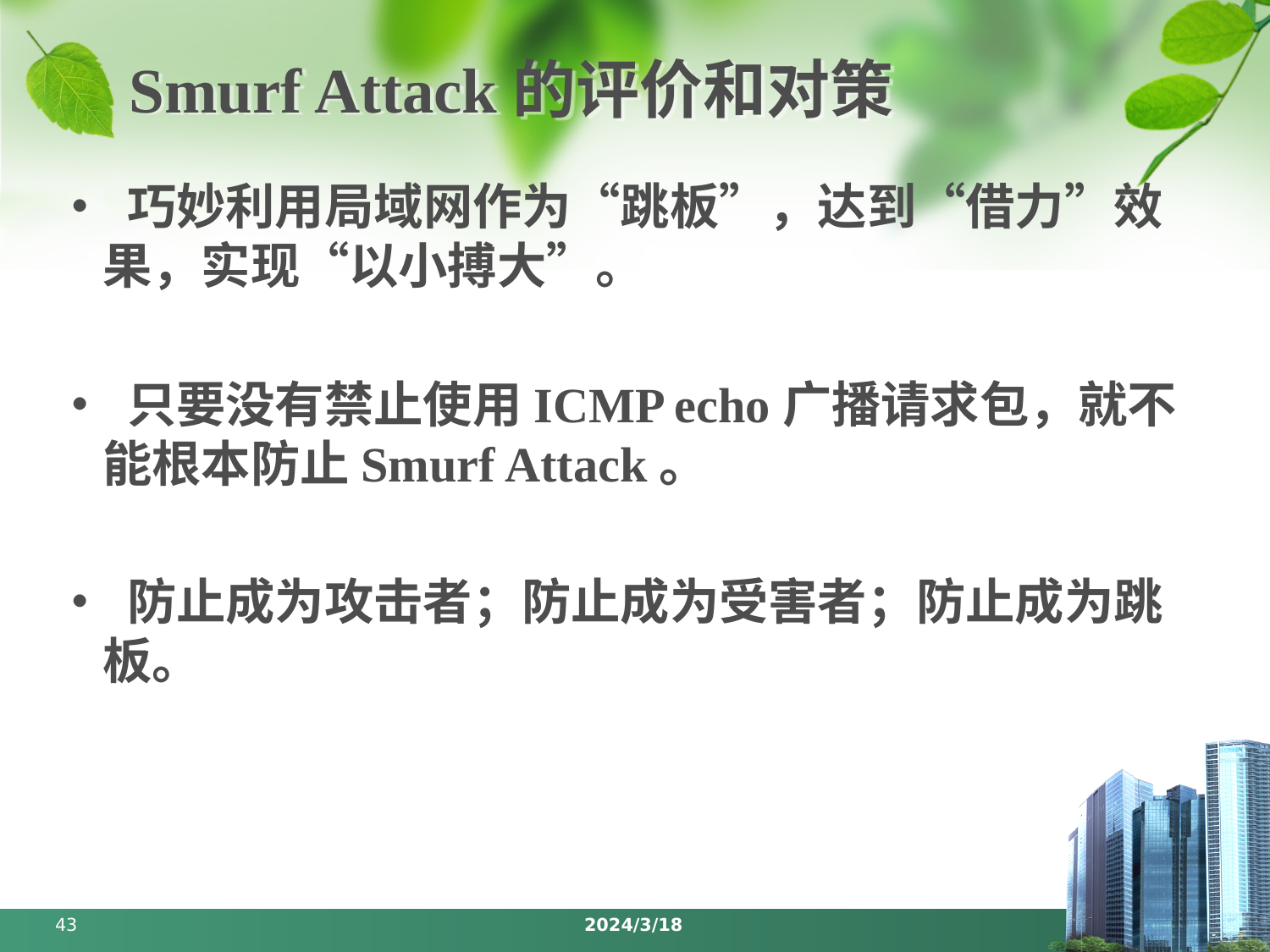

# Smurf Attack的评价和对策
• 巧妙利用局域网作为“跳板”，达到“借力”效果，实现“以小搏大”。

• 只要没有禁止使用ICMP echo广播请求包，就不能根本防止Smurf Attack。

• 防止成为攻击者；防止成为受害者；防止成为跳板。
43
2024/3/18